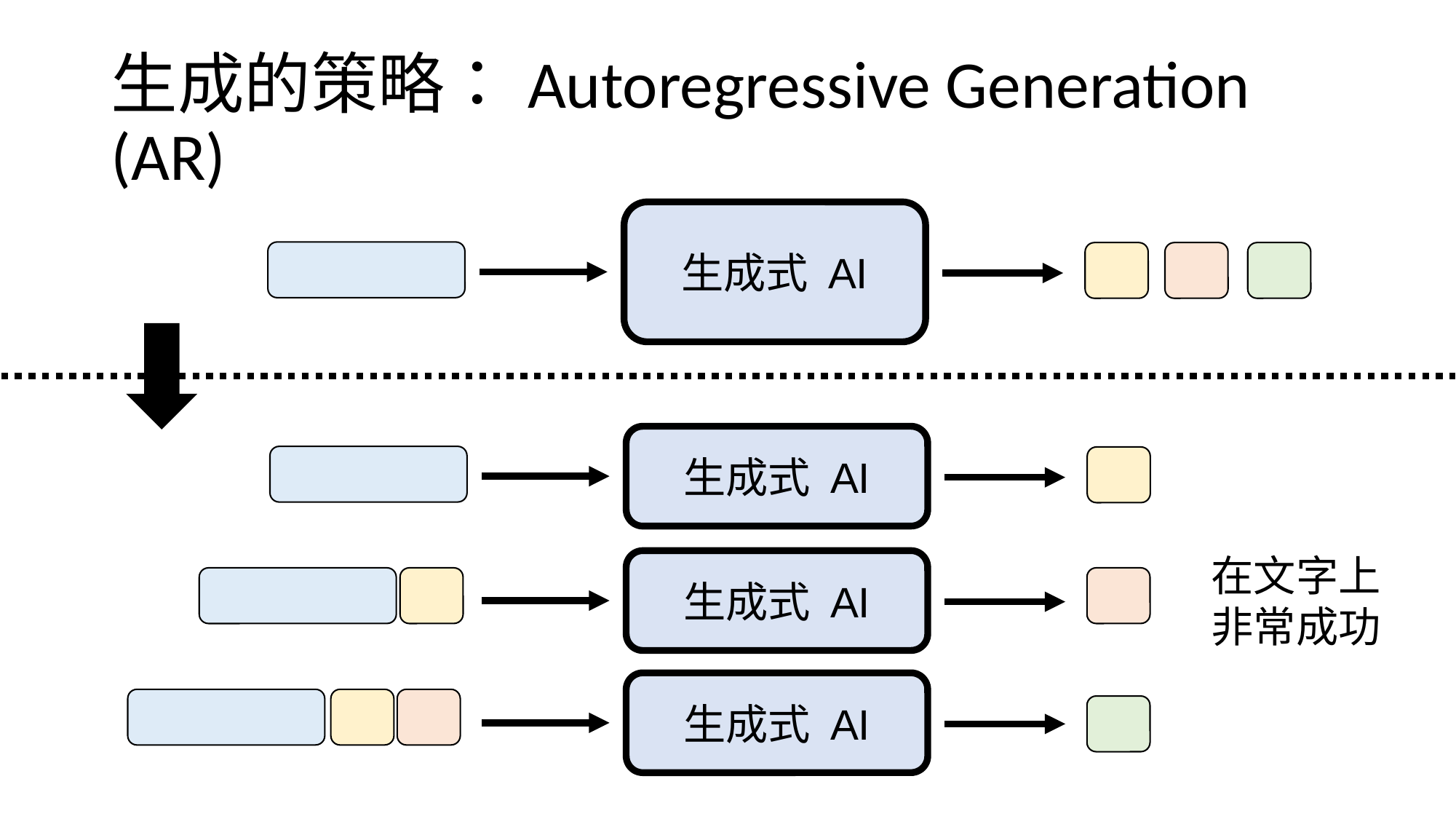

# 生成的策略：Autoregressive Generation (AR)
生成式 AI

生成式 AI

在文字上
非常成功
生成式 AI

生成式 AI